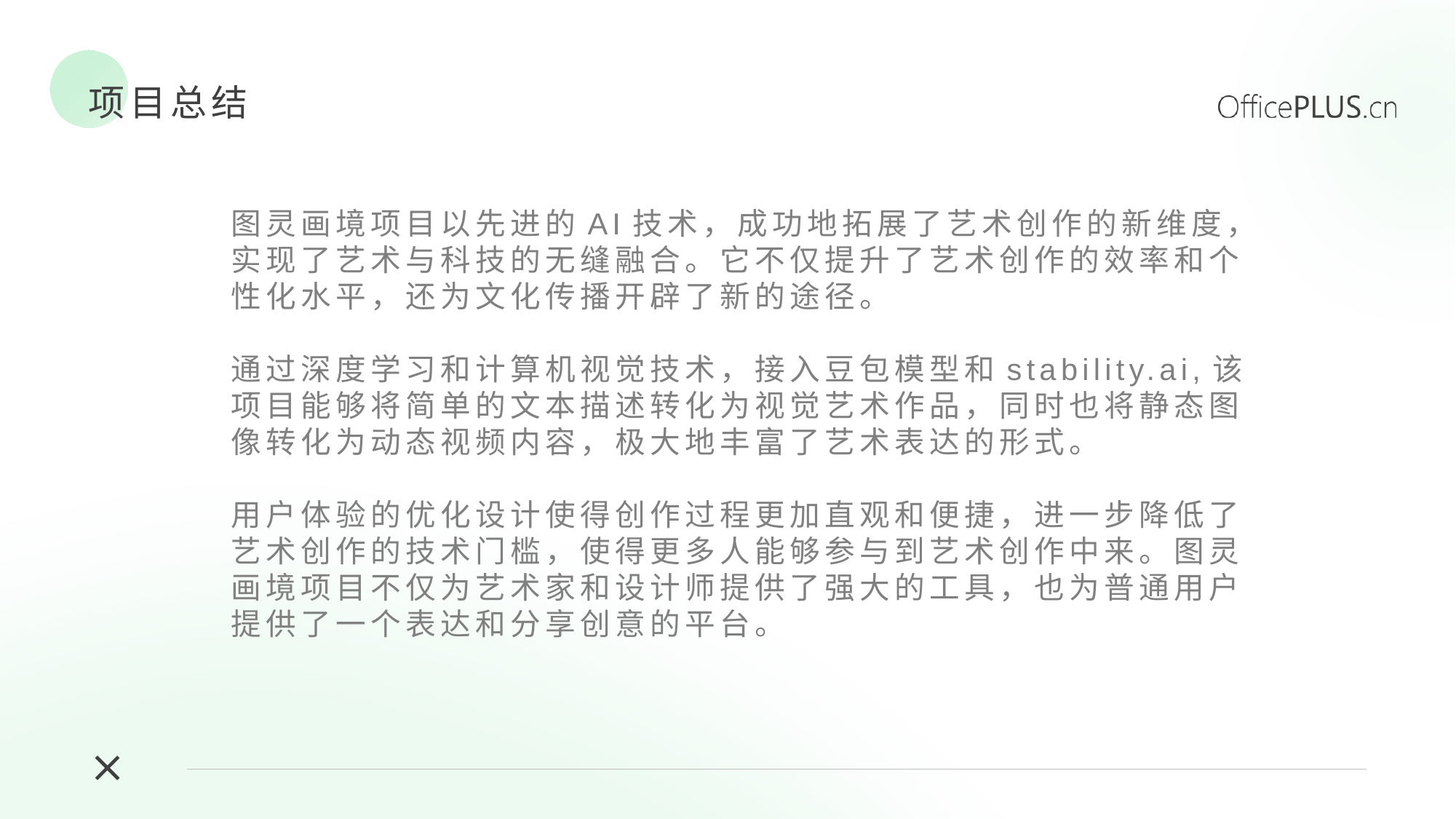

项目总结
图灵画境项目以先进的AI技术，成功地拓展了艺术创作的新维度，实现了艺术与科技的无缝融合。它不仅提升了艺术创作的效率和个性化水平，还为文化传播开辟了新的途径。

通过深度学习和计算机视觉技术，接入豆包模型和stability.ai,该项目能够将简单的文本描述转化为视觉艺术作品，同时也将静态图像转化为动态视频内容，极大地丰富了艺术表达的形式。

用户体验的优化设计使得创作过程更加直观和便捷，进一步降低了艺术创作的技术门槛，使得更多人能够参与到艺术创作中来。图灵画境项目不仅为艺术家和设计师提供了强大的工具，也为普通用户提供了一个表达和分享创意的平台。